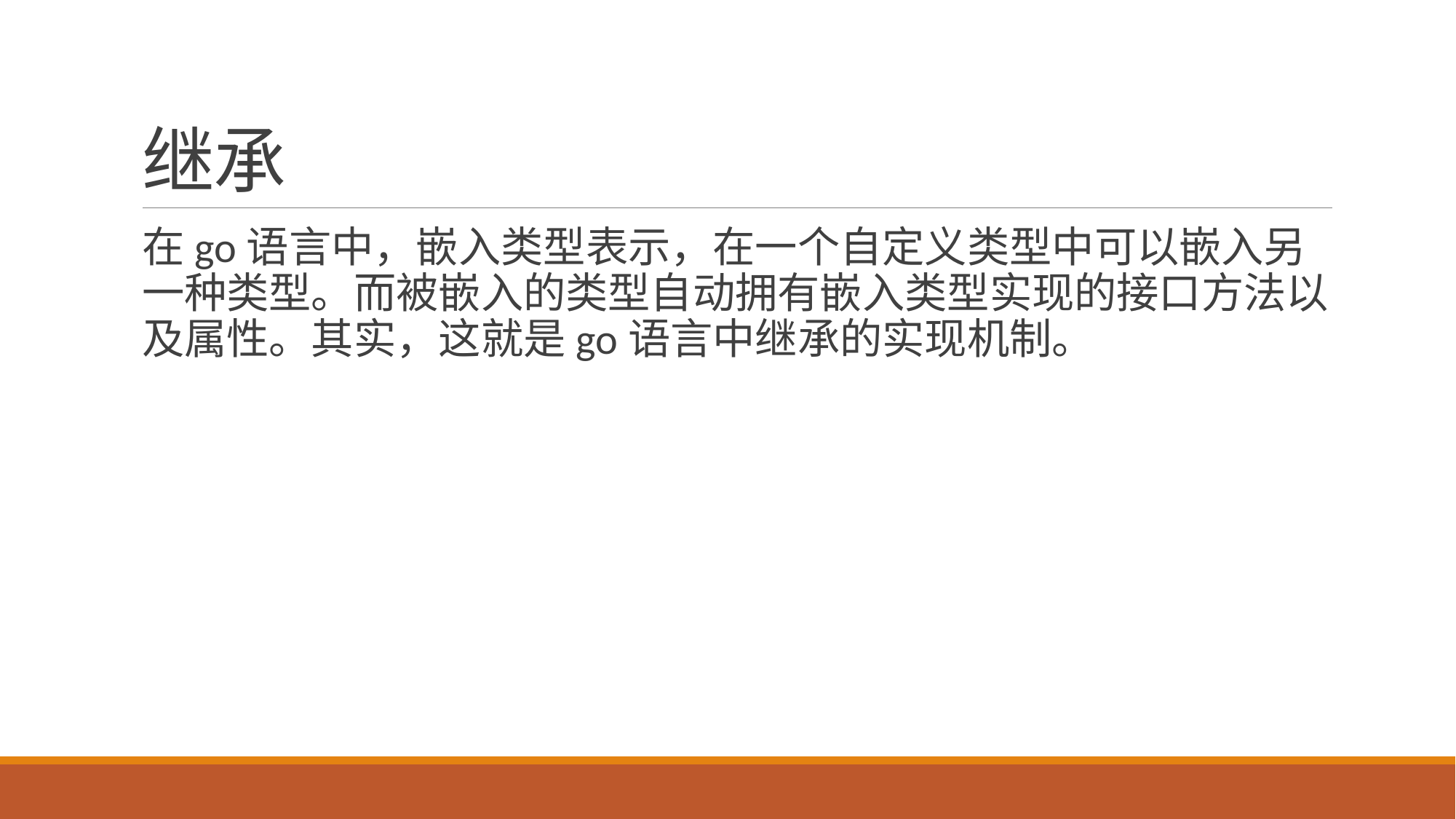

# 继承
在go语言中，嵌入类型表示，在一个自定义类型中可以嵌入另一种类型。而被嵌入的类型自动拥有嵌入类型实现的接口方法以及属性。其实，这就是go语言中继承的实现机制。